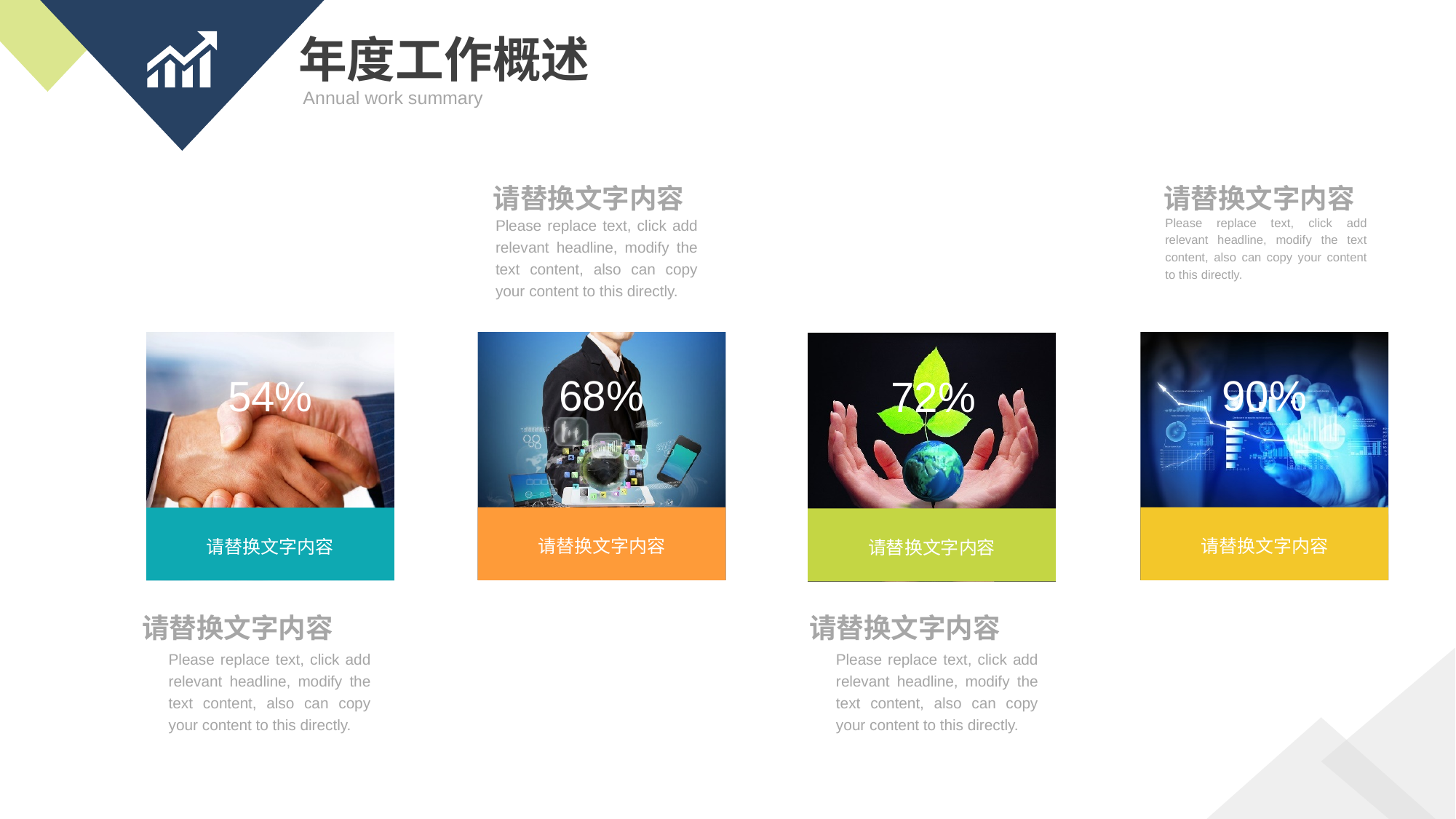

年度工作概述
Annual work summary
请替换文字内容
请替换文字内容
Please replace text, click add relevant headline, modify the text content, also can copy your content to this directly.
Please replace text, click add relevant headline, modify the text content, also can copy your content to this directly.

请替换文字内容
90%

请替换文字内容
68%

请替换文字内容
54%

请替换文字内容
72%
请替换文字内容
请替换文字内容
Please replace text, click add relevant headline, modify the text content, also can copy your content to this directly.
Please replace text, click add relevant headline, modify the text content, also can copy your content to this directly.